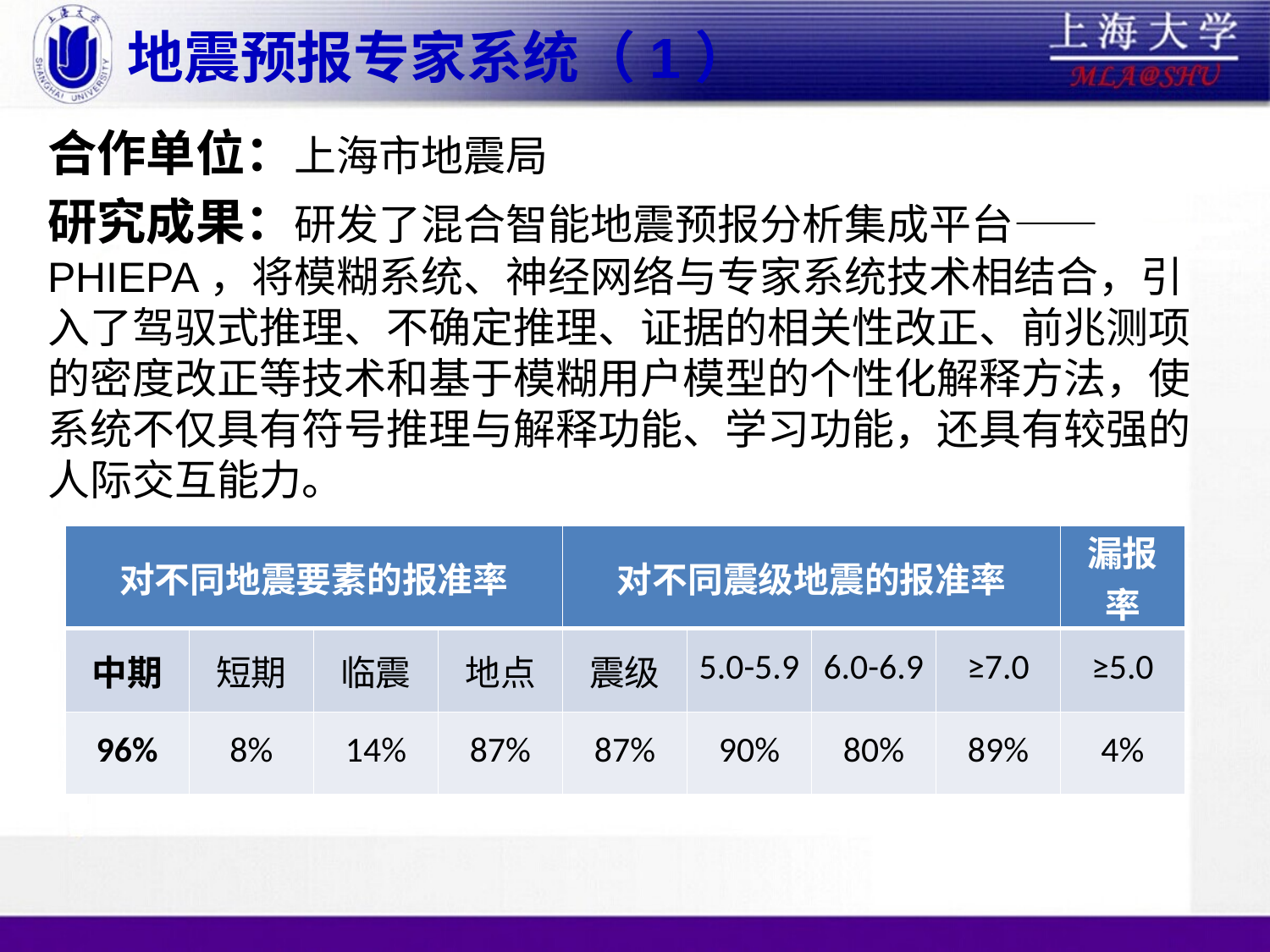

# 地震预报专家系统（1）
合作单位：上海市地震局
研究成果：研发了混合智能地震预报分析集成平台——PHIEPA，将模糊系统、神经网络与专家系统技术相结合，引入了驾驭式推理、不确定推理、证据的相关性改正、前兆测项的密度改正等技术和基于模糊用户模型的个性化解释方法，使系统不仅具有符号推理与解释功能、学习功能，还具有较强的人际交互能力。
| 对不同地震要素的报准率 |  |  |  | 对不同震级地震的报准率 |  |  |  | 漏报率 |
| --- | --- | --- | --- | --- | --- | --- | --- | --- |
| 中期 | 短期 | 临震 | 地点 | 震级 | 5.0-5.9 | 6.0-6.9 | ≥7.0 | ≥5.0 |
| 96% | 8% | 14% | 87% | 87% | 90% | 80% | 89% | 4% |